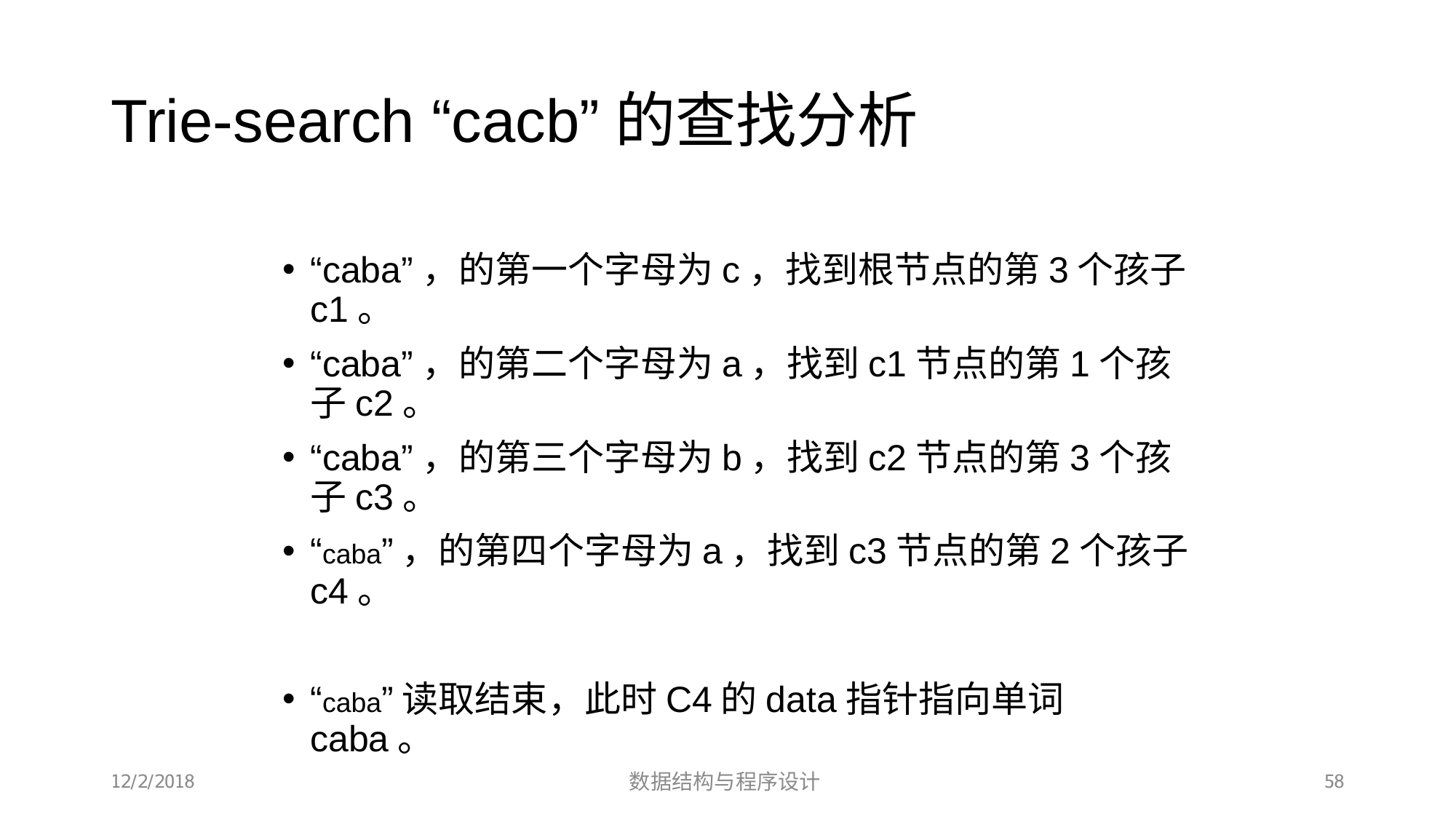

# Trie-search “cacb”的查找分析
“caba”，的第一个字母为c，找到根节点的第3个孩子c1。
“caba”，的第二个字母为a，找到c1节点的第1个孩子c2。
“caba”，的第三个字母为b，找到c2节点的第3个孩子c3。
“caba”，的第四个字母为a，找到c3节点的第2个孩子c4。

“caba”读取结束，此时C4的data指针指向单词caba。
12/2/2018
数据结构与程序设计
58